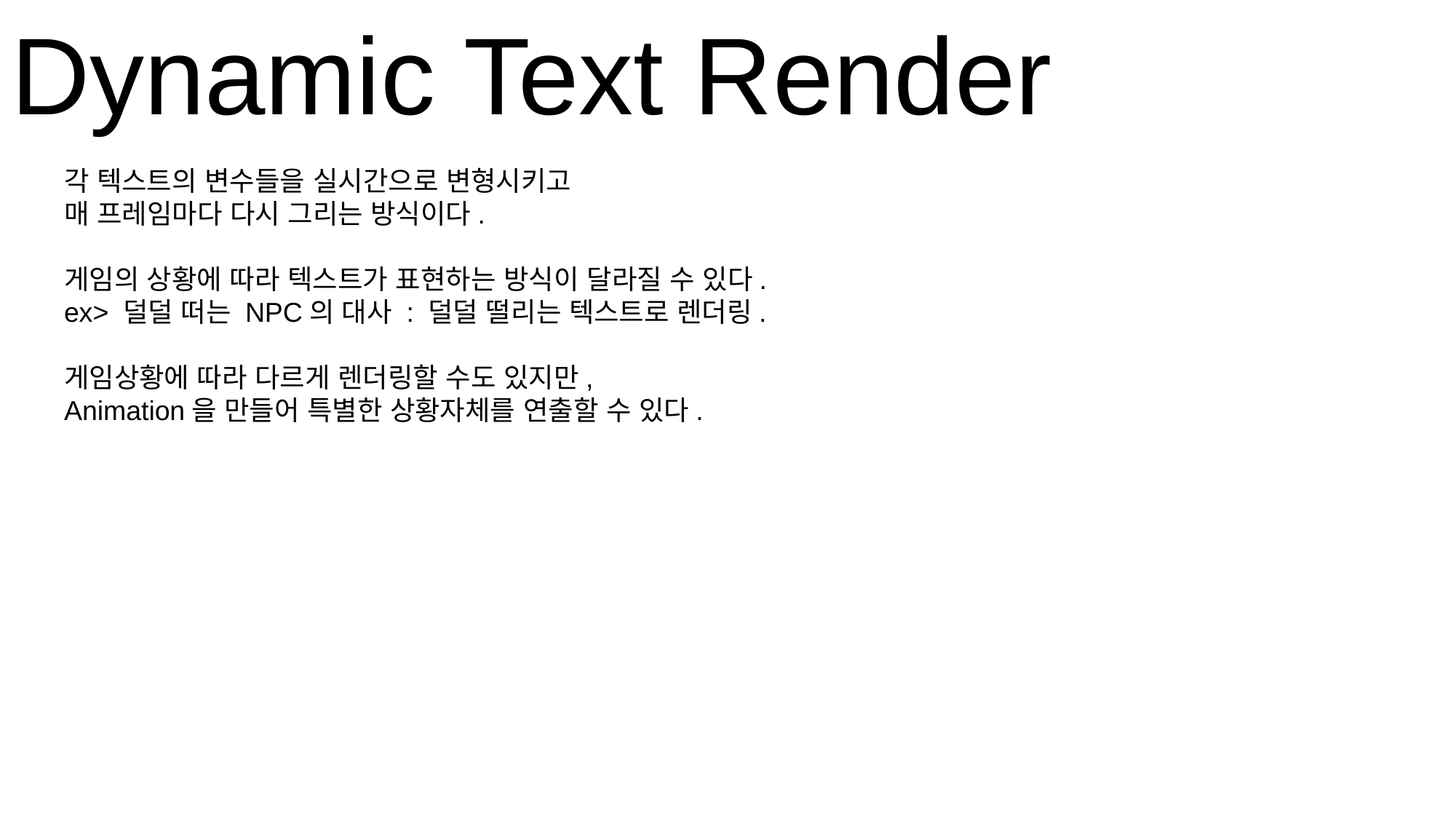

# Dynamic Text Render
각 텍스트의 변수들을 실시간으로 변형시키고
매 프레임마다 다시 그리는 방식이다.

게임의 상황에 따라 텍스트가 표현하는 방식이 달라질 수 있다.
ex> 덜덜 떠는 NPC의 대사 : 덜덜 떨리는 텍스트로 렌더링.

게임상황에 따라 다르게 렌더링할 수도 있지만,
Animation을 만들어 특별한 상황자체를 연출할 수 있다.